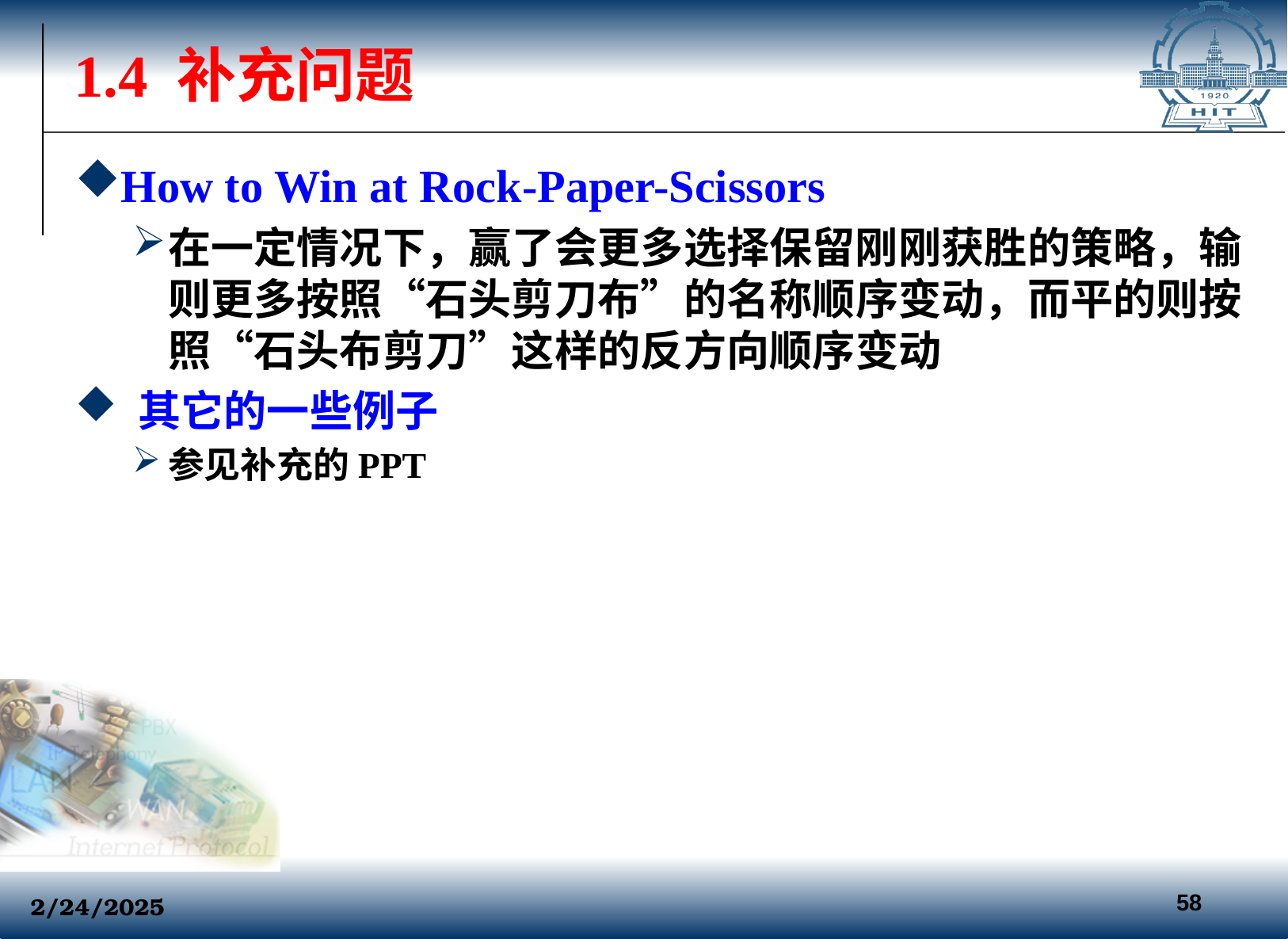

1.4 补充问题
How to Win at Rock-Paper-Scissors
在一定情况下，赢了会更多选择保留刚刚获胜的策略，输则更多按照“石头剪刀布”的名称顺序变动，而平的则按照“石头布剪刀”这样的反方向顺序变动
 其它的一些例子
参见补充的PPT